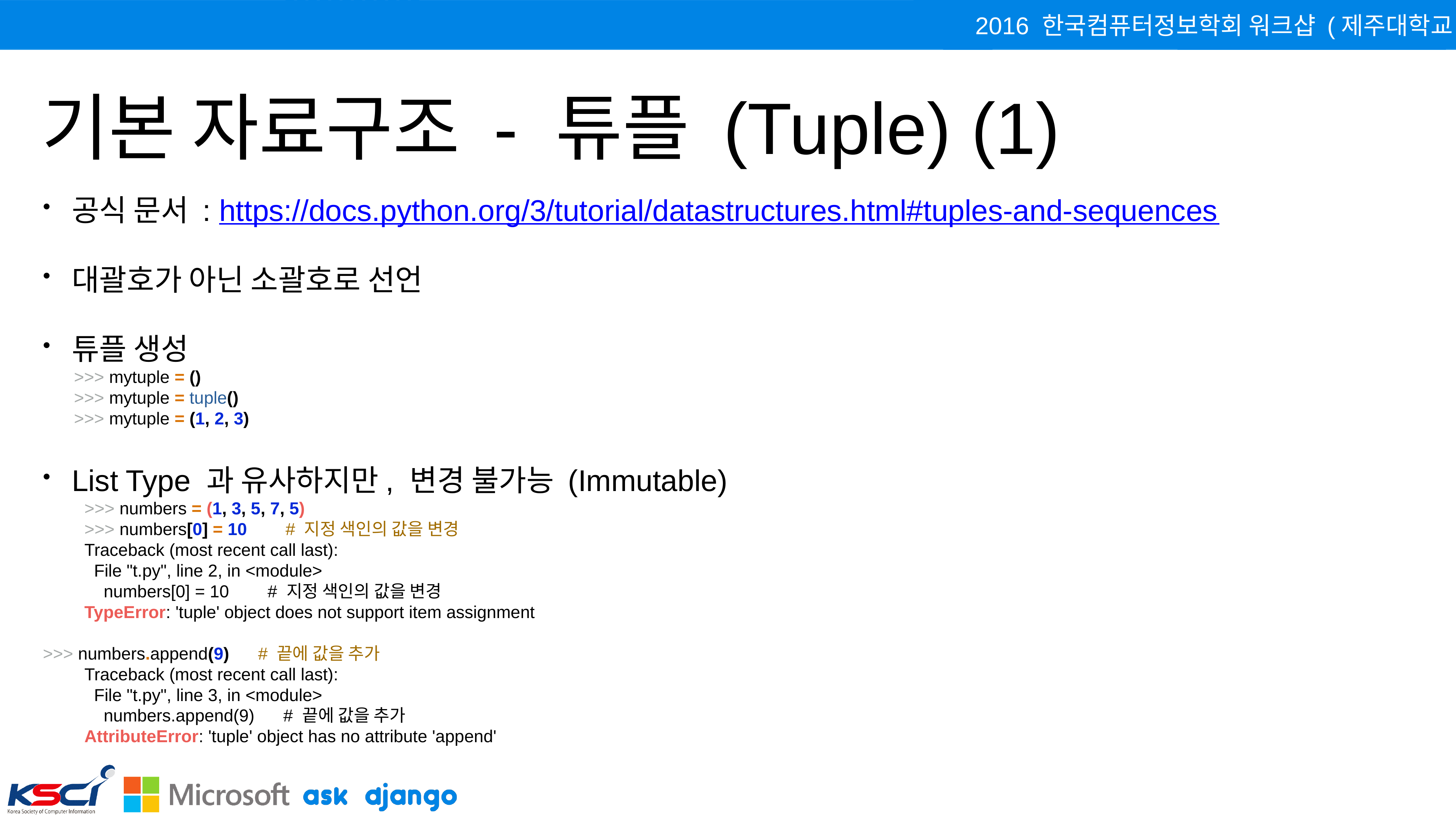

# 기본 자료구조 - 튜플 (Tuple) (1)
공식 문서 : https://docs.python.org/3/tutorial/datastructures.html#tuples-and-sequences
대괄호가 아닌 소괄호로 선언
튜플 생성
>>> mytuple = ()
>>> mytuple = tuple()
>>> mytuple = (1, 2, 3)
List Type 과 유사하지만, 변경 불가능 (Immutable)
>>> numbers = (1, 3, 5, 7, 5)
>>> numbers[0] = 10        # 지정 색인의 값을 변경
Traceback (most recent call last):
  File "t.py", line 2, in <module>
    numbers[0] = 10        # 지정 색인의 값을 변경
TypeError: 'tuple' object does not support item assignment
>>> numbers.append(9)      # 끝에 값을 추가
Traceback (most recent call last):
  File "t.py", line 3, in <module>
    numbers.append(9)      # 끝에 값을 추가
AttributeError: 'tuple' object has no attribute 'append'